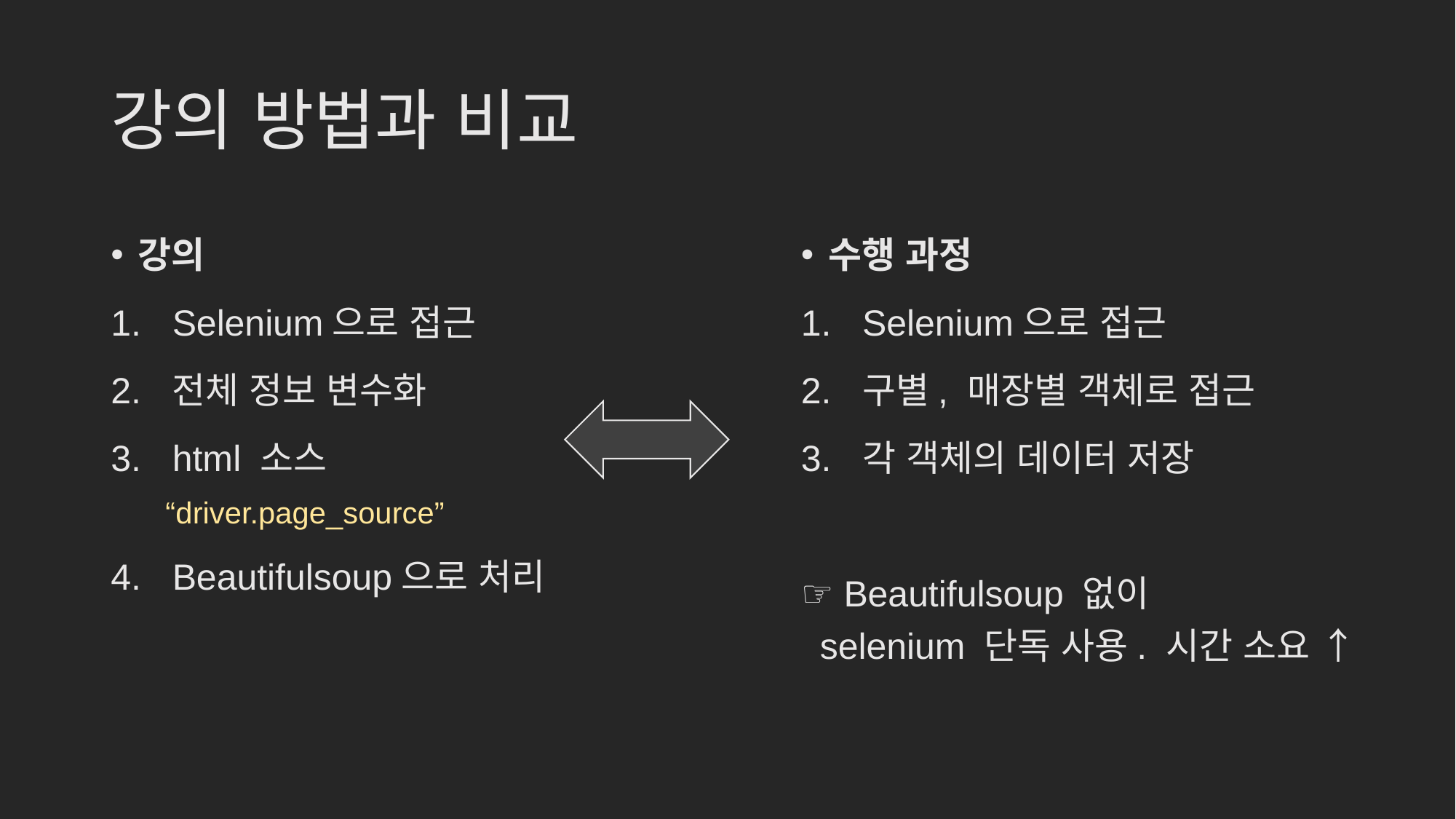

# 강의 방법과 비교
강의
Selenium으로 접근
전체 정보 변수화
html 소스
“driver.page_source”
Beautifulsoup으로 처리

수행 과정
Selenium으로 접근
구별, 매장별 객체로 접근
각 객체의 데이터 저장

☞ Beautifulsoup 없이
 selenium 단독 사용. 시간 소요 ↑